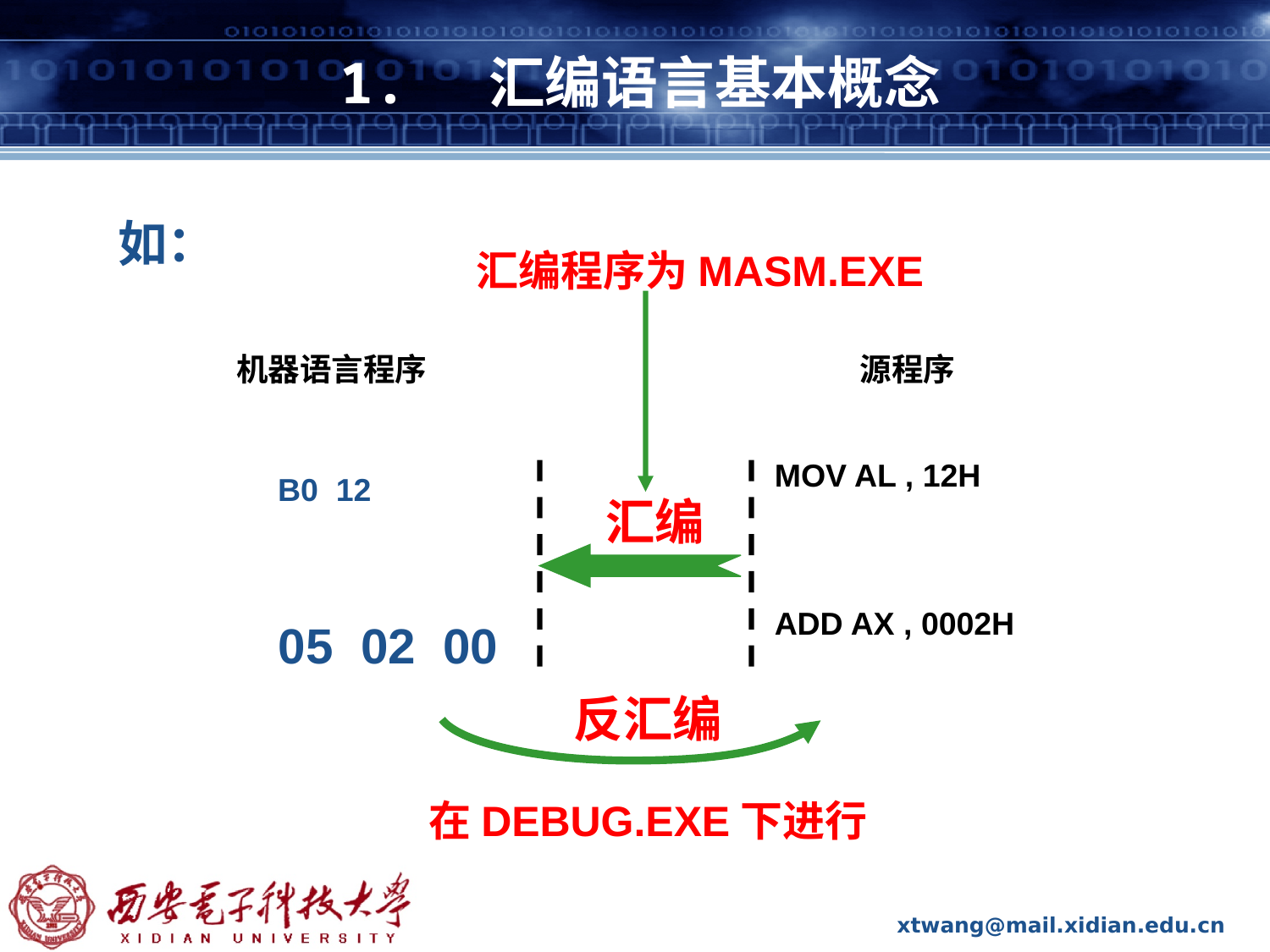

# 1.  汇编语言基本概念
如：
汇编程序为MASM.EXE

机器语言程序
源程序
MOV AL , 12H

B0  12
汇编

ADD AX , 0002H
05  02  00
反汇编

在DEBUG.EXE下进行